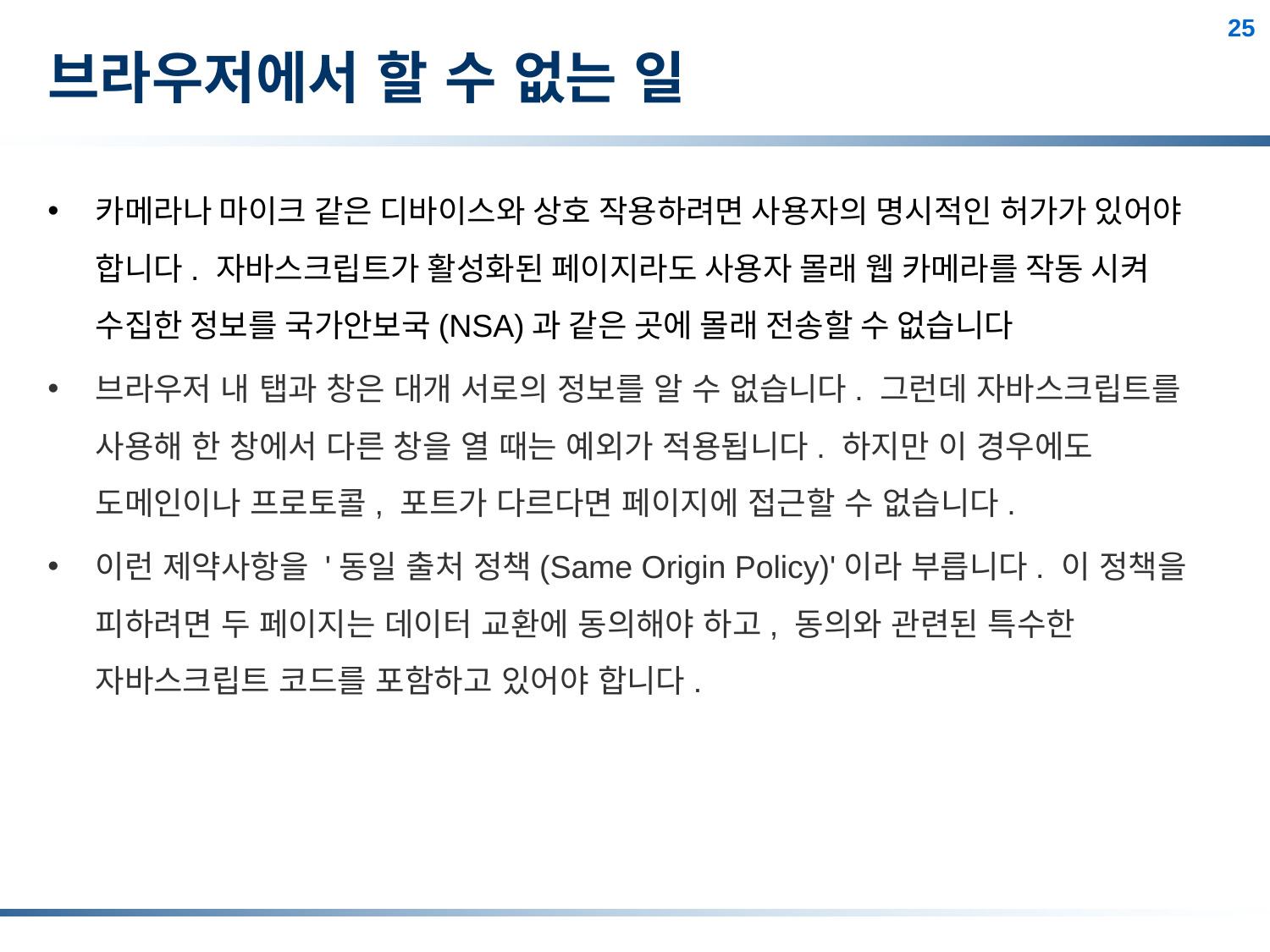

# 브라우저에서 할 수 없는 일
카메라나 마이크 같은 디바이스와 상호 작용하려면 사용자의 명시적인 허가가 있어야 합니다. 자바스크립트가 활성화된 페이지라도 사용자 몰래 웹 카메라를 작동 시켜 수집한 정보를 국가안보국(NSA)과 같은 곳에 몰래 전송할 수 없습니다
브라우저 내 탭과 창은 대개 서로의 정보를 알 수 없습니다. 그런데 자바스크립트를 사용해 한 창에서 다른 창을 열 때는 예외가 적용됩니다. 하지만 이 경우에도 도메인이나 프로토콜, 포트가 다르다면 페이지에 접근할 수 없습니다.
이런 제약사항을 '동일 출처 정책(Same Origin Policy)'이라 부릅니다. 이 정책을 피하려면 두 페이지는 데이터 교환에 동의해야 하고, 동의와 관련된 특수한 자바스크립트 코드를 포함하고 있어야 합니다.
25